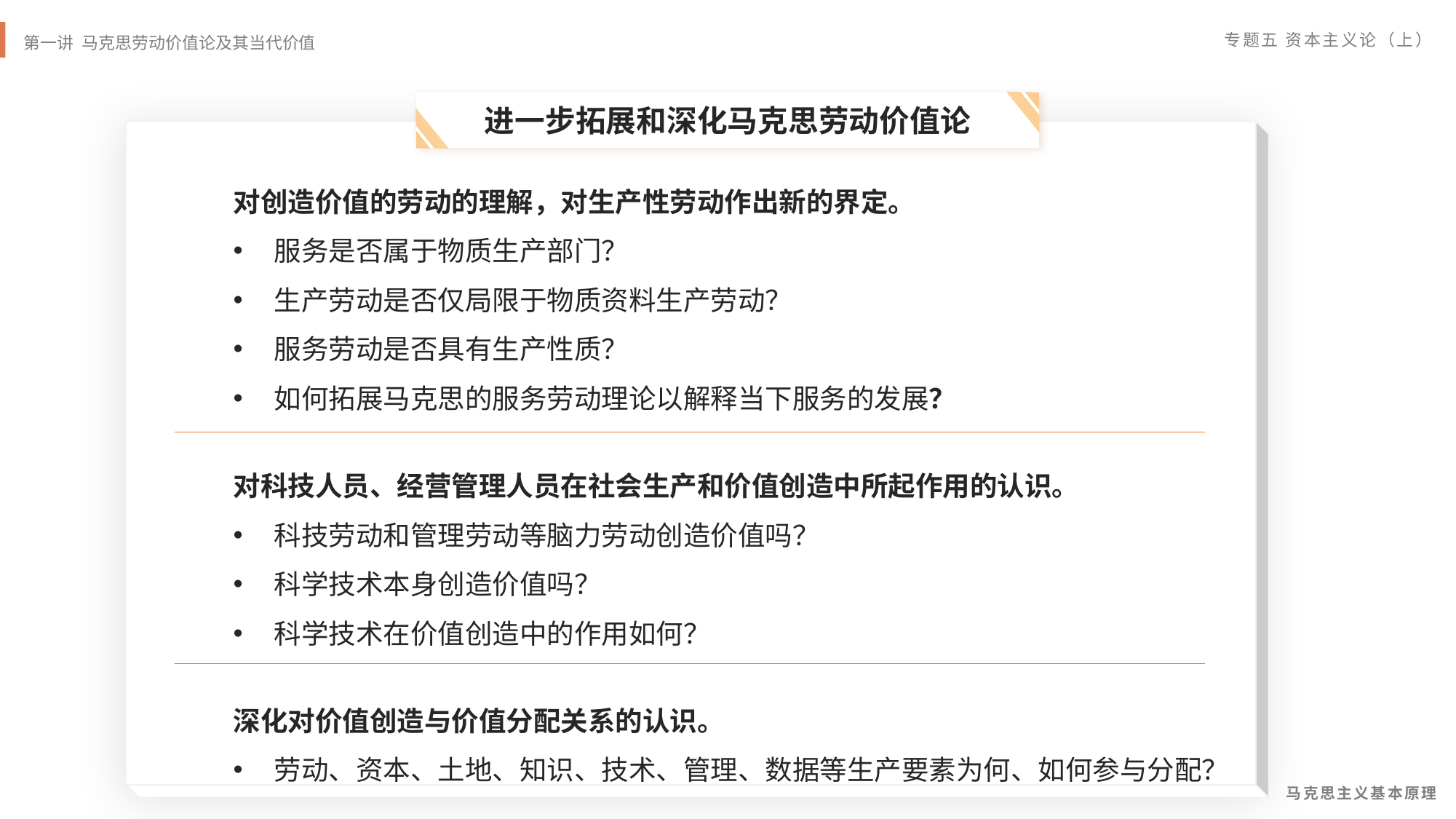

进一步拓展和深化马克思劳动价值论

对创造价值的劳动的理解，对生产性劳动作出新的界定。
服务是否属于物质生产部门？
生产劳动是否仅局限于物质资料生产劳动？
服务劳动是否具有生产性质？
如何拓展马克思的服务劳动理论以解释当下服务的发展？
对科技人员、经营管理人员在社会生产和价值创造中所起作用的认识。
科技劳动和管理劳动等脑力劳动创造价值吗？
科学技术本身创造价值吗？
科学技术在价值创造中的作用如何？
深化对价值创造与价值分配关系的认识。
劳动、资本、土地、知识、技术、管理、数据等生产要素为何、如何参与分配？